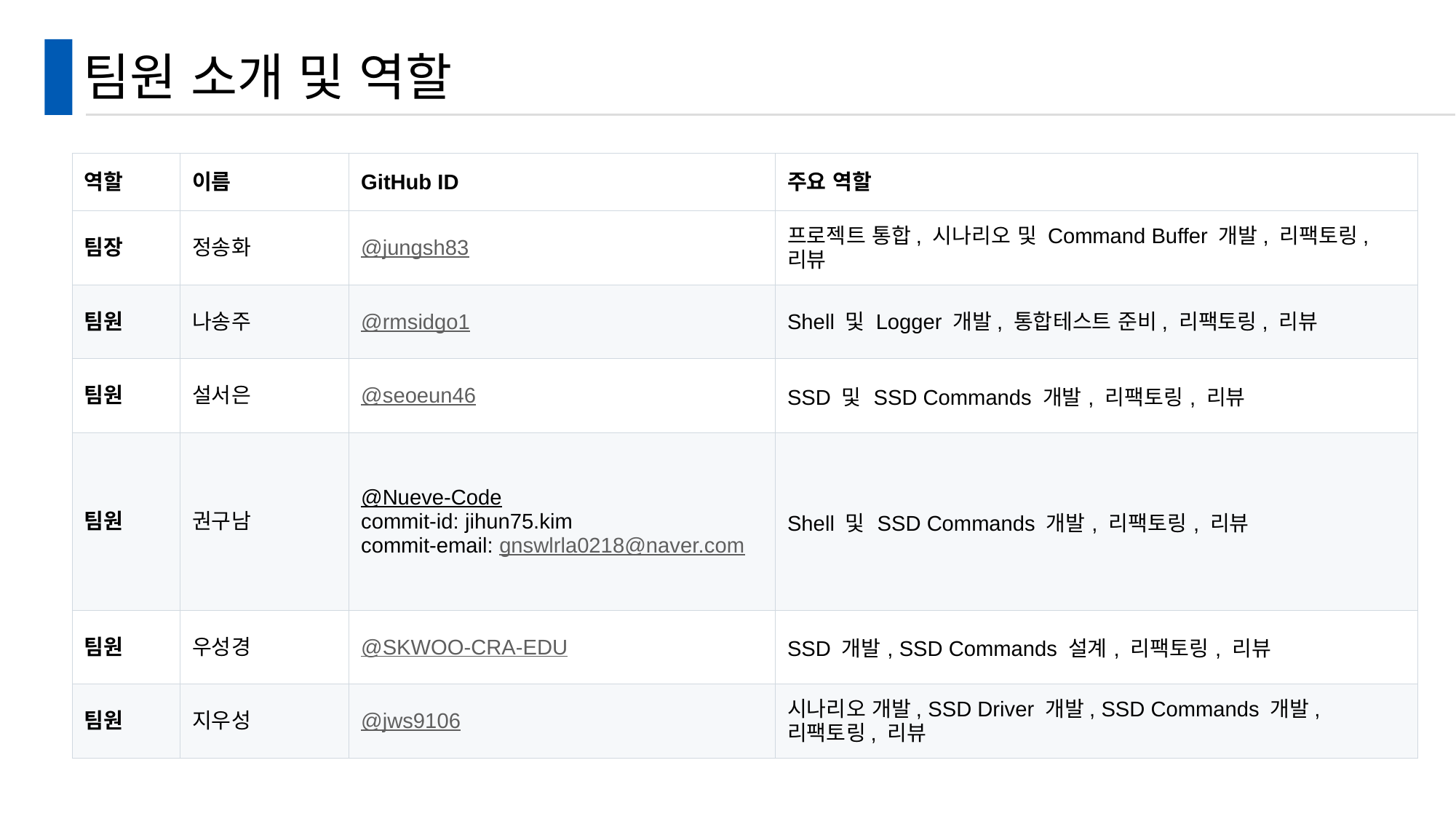

# 팀원 소개 및 역할
| 역할 | 이름 | GitHub ID | 주요 역할 |
| --- | --- | --- | --- |
| 팀장 | 정송화 | @jungsh83 | 프로젝트 통합, 시나리오 및 Command Buffer 개발, 리팩토링, 리뷰 |
| 팀원 | 나송주 | @rmsidgo1 | Shell 및 Logger 개발, 통합테스트 준비, 리팩토링, 리뷰 |
| 팀원 | 설서은 | @seoeun46 | SSD 및 SSD Commands 개발, 리팩토링, 리뷰 |
| 팀원 | 권구남 | @Nueve-Code commit-id: jihun75.kim commit-email: gnswlrla0218@naver.com | Shell 및 SSD Commands 개발, 리팩토링, 리뷰 |
| 팀원 | 우성경 | @SKWOO-CRA-EDU | SSD 개발, SSD Commands 설계, 리팩토링, 리뷰 |
| 팀원 | 지우성 | @jws9106 | 시나리오 개발, SSD Driver 개발, SSD Commands 개발, 리팩토링, 리뷰 |